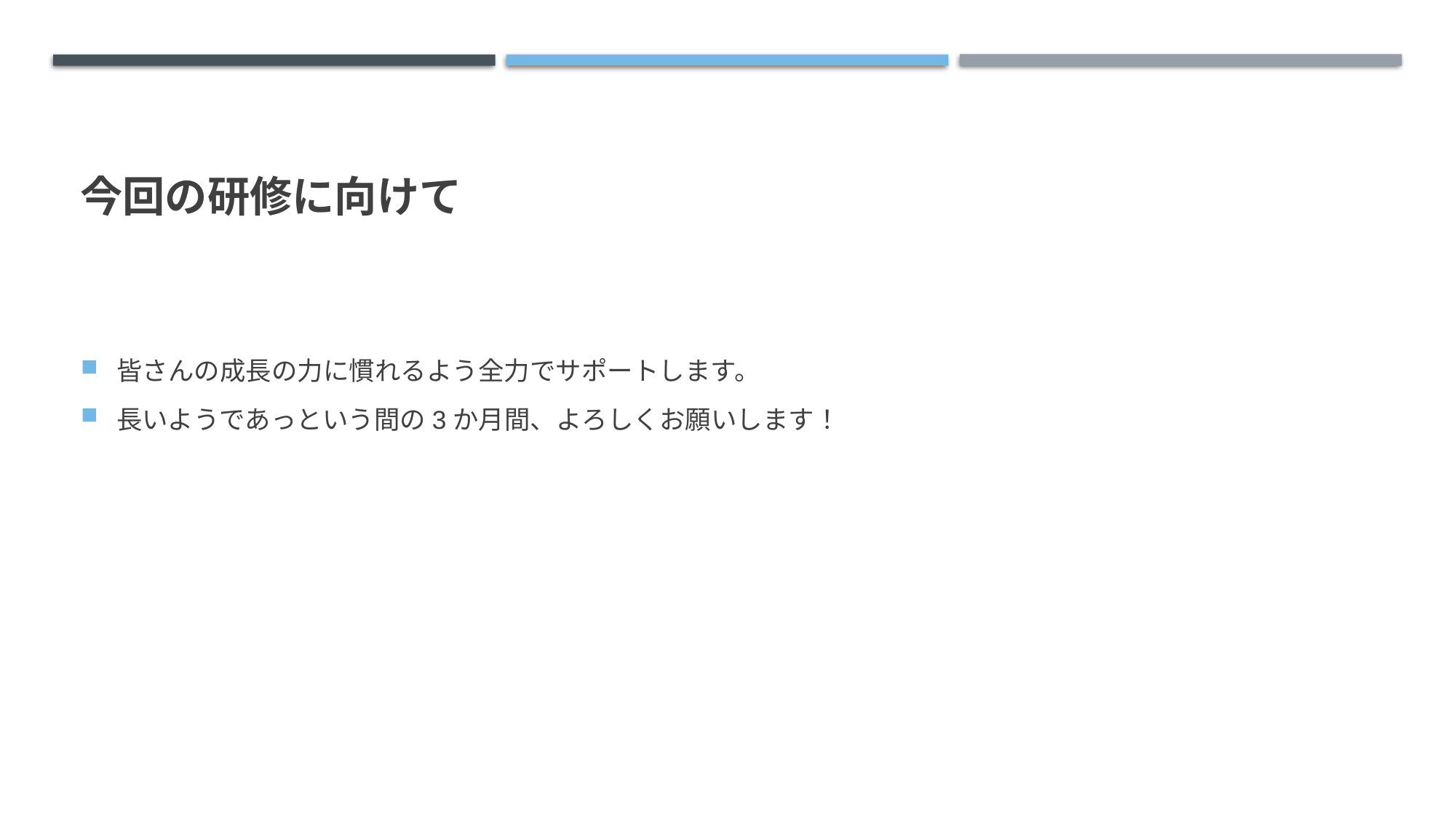

# 今回の研修に向けて
皆さんの成長の力に慣れるよう全力でサポートします。
長いようであっという間の3か月間、よろしくお願いします！